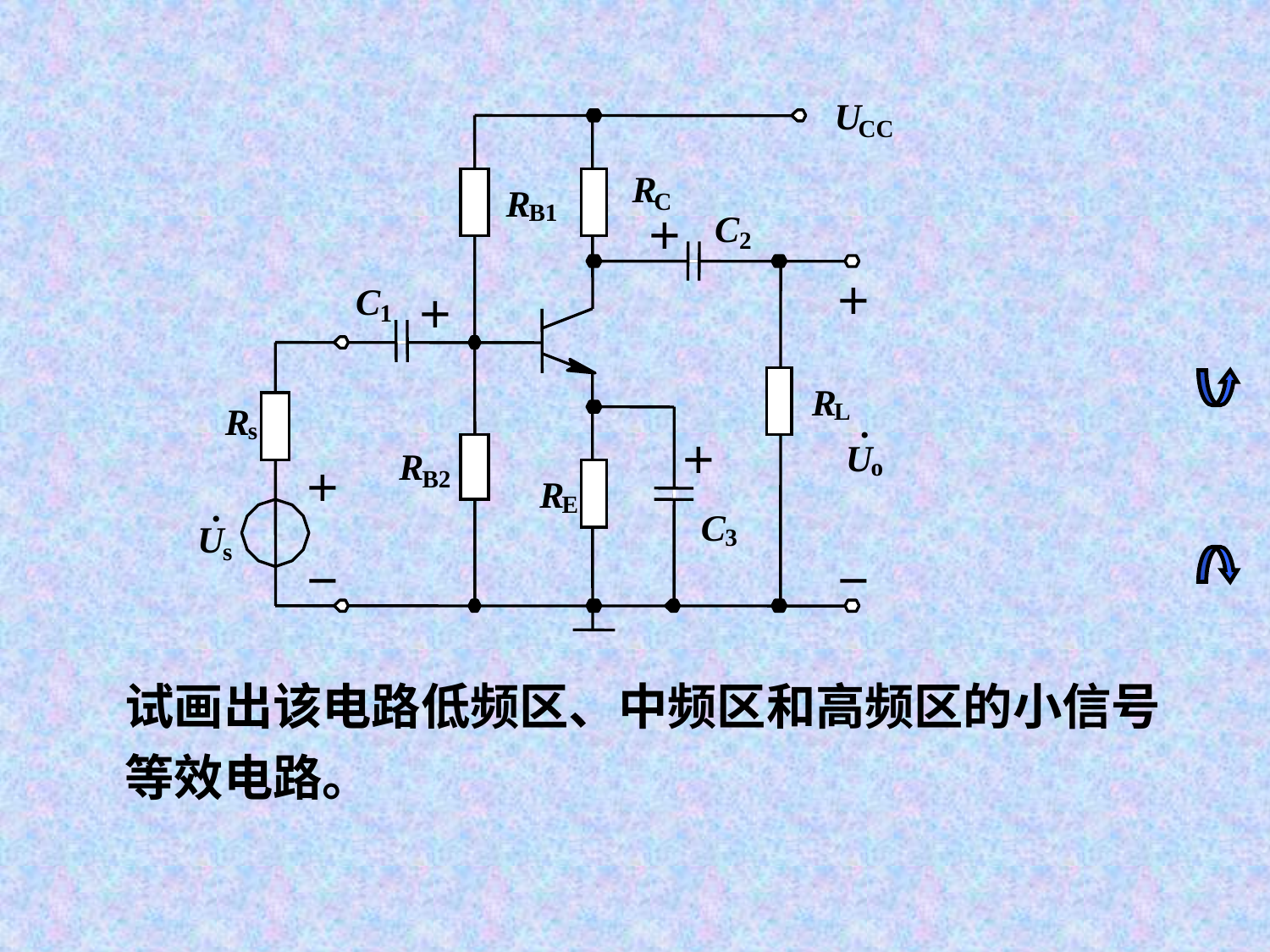

U

CC

R

R
C
B1
C
＋
2

C
＋
＋
1

R

L
R
.

s

U
＋
R
o

B2
＋
R
.
E

C
U
3
s
－
－

试画出该电路低频区、中频区和高频区的小信号等效电路。
20